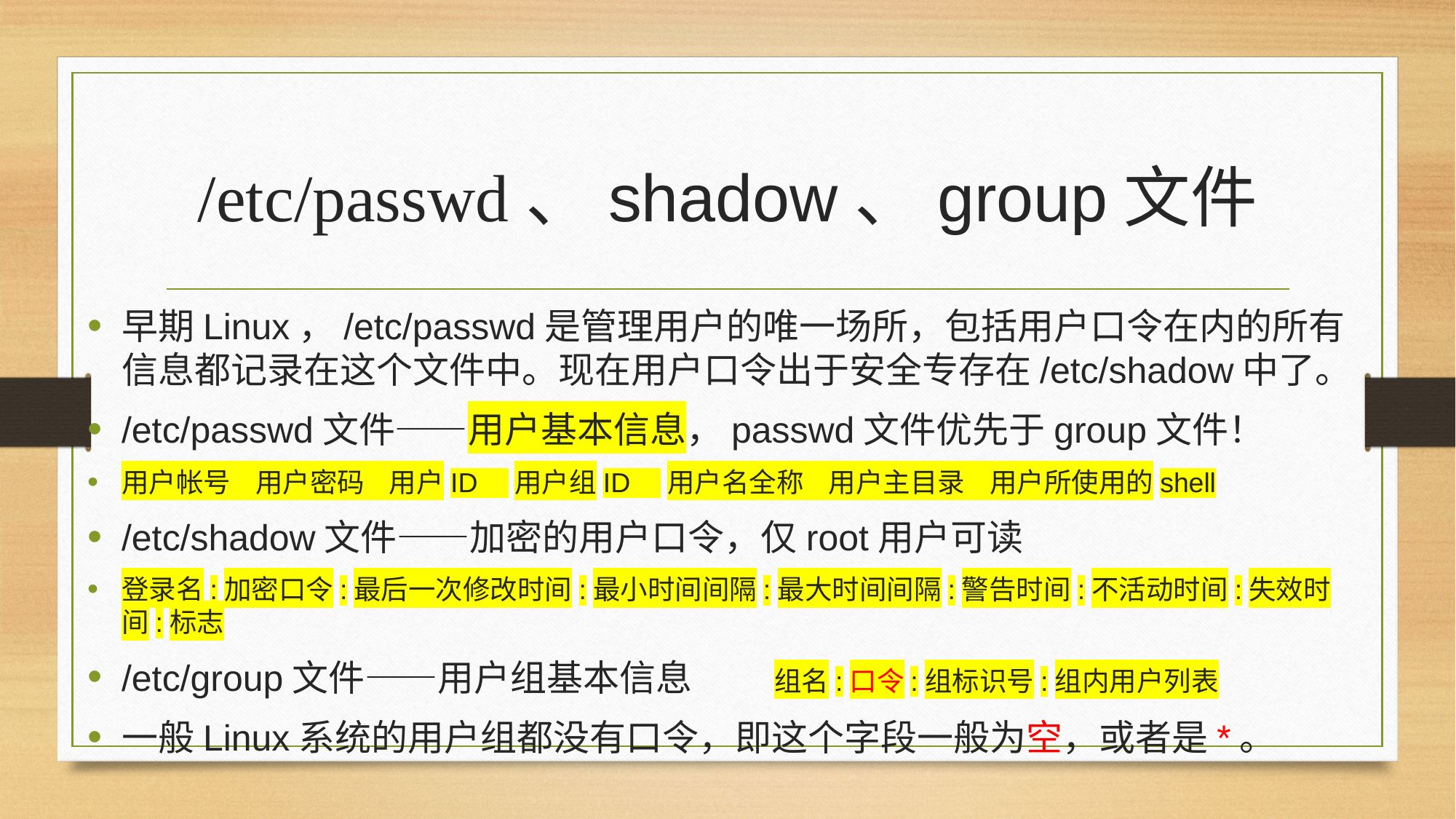

# /etc/passwd、shadow、group文件
早期Linux，/etc/passwd是管理用户的唯一场所，包括用户口令在内的所有信息都记录在这个文件中。现在用户口令出于安全专存在/etc/shadow中了。
/etc/passwd文件——用户基本信息，passwd文件优先于group文件！
用户帐号    用户密码    用户ID    用户组ID    用户名全称    用户主目录    用户所使用的shell
/etc/shadow文件——加密的用户口令，仅root用户可读
登录名:加密口令:最后一次修改时间:最小时间间隔:最大时间间隔:警告时间:不活动时间:失效时间:标志
/etc/group文件——用户组基本信息          组名:口令:组标识号:组内用户列表
一般Linux系统的用户组都没有口令，即这个字段一般为空，或者是*。